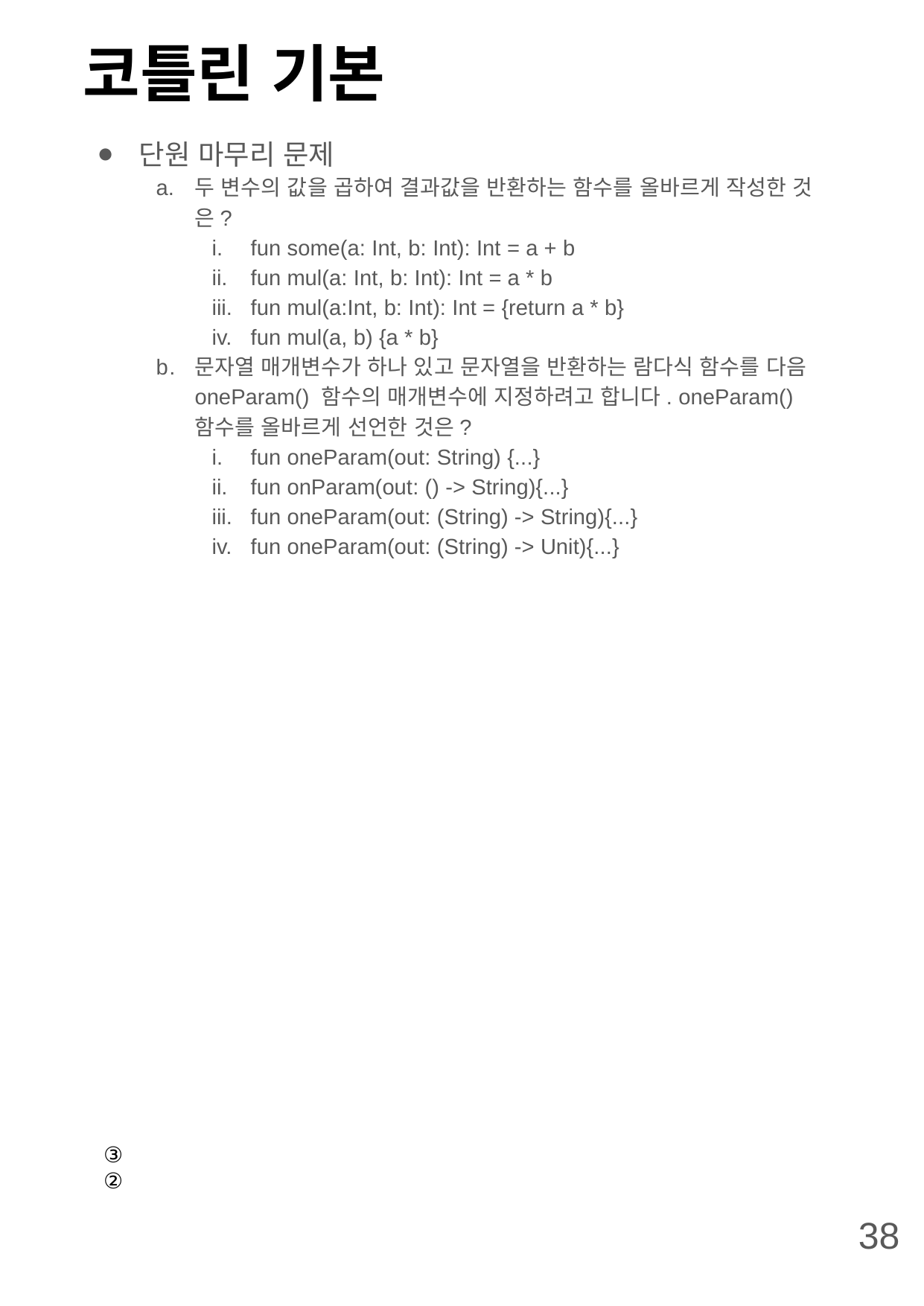

# 코틀린 기본
단원 마무리 문제
두 변수의 값을 곱하여 결과값을 반환하는 함수를 올바르게 작성한 것은?
fun some(a: Int, b: Int): Int = a + b
fun mul(a: Int, b: Int): Int = a * b
fun mul(a:Int, b: Int): Int = {return a * b}
fun mul(a, b) {a * b}
문자열 매개변수가 하나 있고 문자열을 반환하는 람다식 함수를 다음 oneParam() 함수의 매개변수에 지정하려고 합니다. oneParam() 함수를 올바르게 선언한 것은?
fun oneParam(out: String) {...}
fun onParam(out: () -> String){...}
fun oneParam(out: (String) -> String){...}
fun oneParam(out: (String) -> Unit){...}
③
②

38